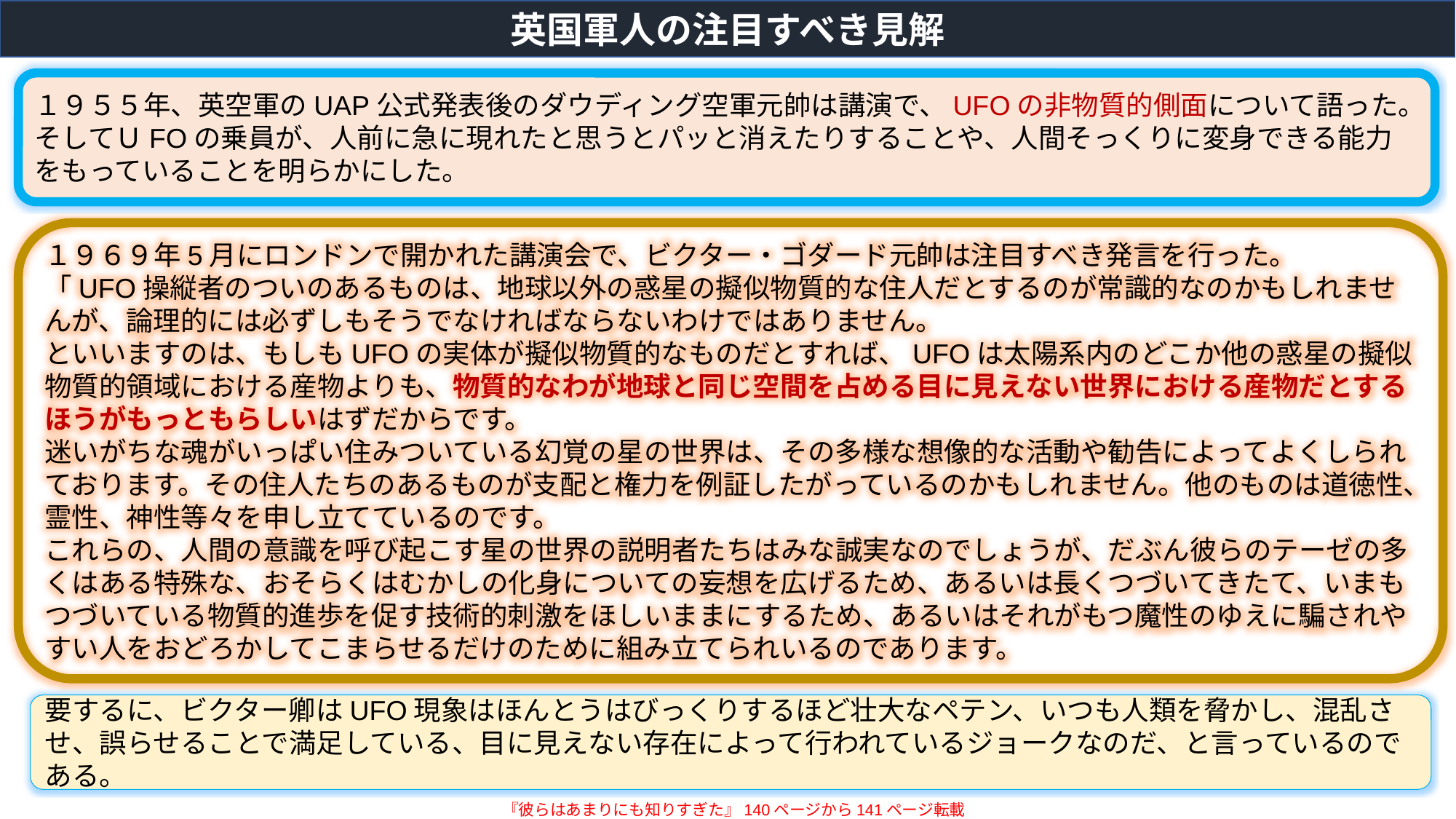

英国軍人の注目すべき見解
１９５５年、英空軍のUAP公式発表後のダウディング空軍元帥は講演で、UFOの非物質的側面について語った。そしてＵFOの乗員が、人前に急に現れたと思うとパッと消えたりすることや、人間そっくりに変身できる能力をもっていることを明らかにした。
１９６９年5月にロンドンで開かれた講演会で、ビクター・ゴダード元帥は注目すべき発言を行った。
「UFO操縦者のついのあるものは、地球以外の惑星の擬似物質的な住人だとするのが常識的なのかもしれませんが、論理的には必ずしもそうでなければならないわけではありません。
といいますのは、もしもUFOの実体が擬似物質的なものだとすれば、UFOは太陽系内のどこか他の惑星の擬似物質的領域における産物よりも、物質的なわが地球と同じ空間を占める目に見えない世界における産物だとするほうがもっともらしいはずだからです。
迷いがちな魂がいっぱい住みついている幻覚の星の世界は、その多様な想像的な活動や勧告によってよくしられております。その住人たちのあるものが支配と権力を例証したがっているのかもしれません。他のものは道徳性、霊性、神性等々を申し立てているのです。
これらの、人間の意識を呼び起こす星の世界の説明者たちはみな誠実なのでしょうが、だぶん彼らのテーゼの多くはある特殊な、おそらくはむかしの化身についての妄想を広げるため、あるいは長くつづいてきたて、いまもつづいている物質的進歩を促す技術的刺激をほしいままにするため、あるいはそれがもつ魔性のゆえに騙されやすい人をおどろかしてこまらせるだけのために組み立てられいるのであります。
要するに、ビクター卿はUFO現象はほんとうはびっくりするほど壮大なペテン、いつも人類を脅かし、混乱させ、誤らせることで満足している、目に見えない存在によって行われているジョークなのだ、と言っているのである。
『彼らはあまりにも知りすぎた』140ページから141ページ転載